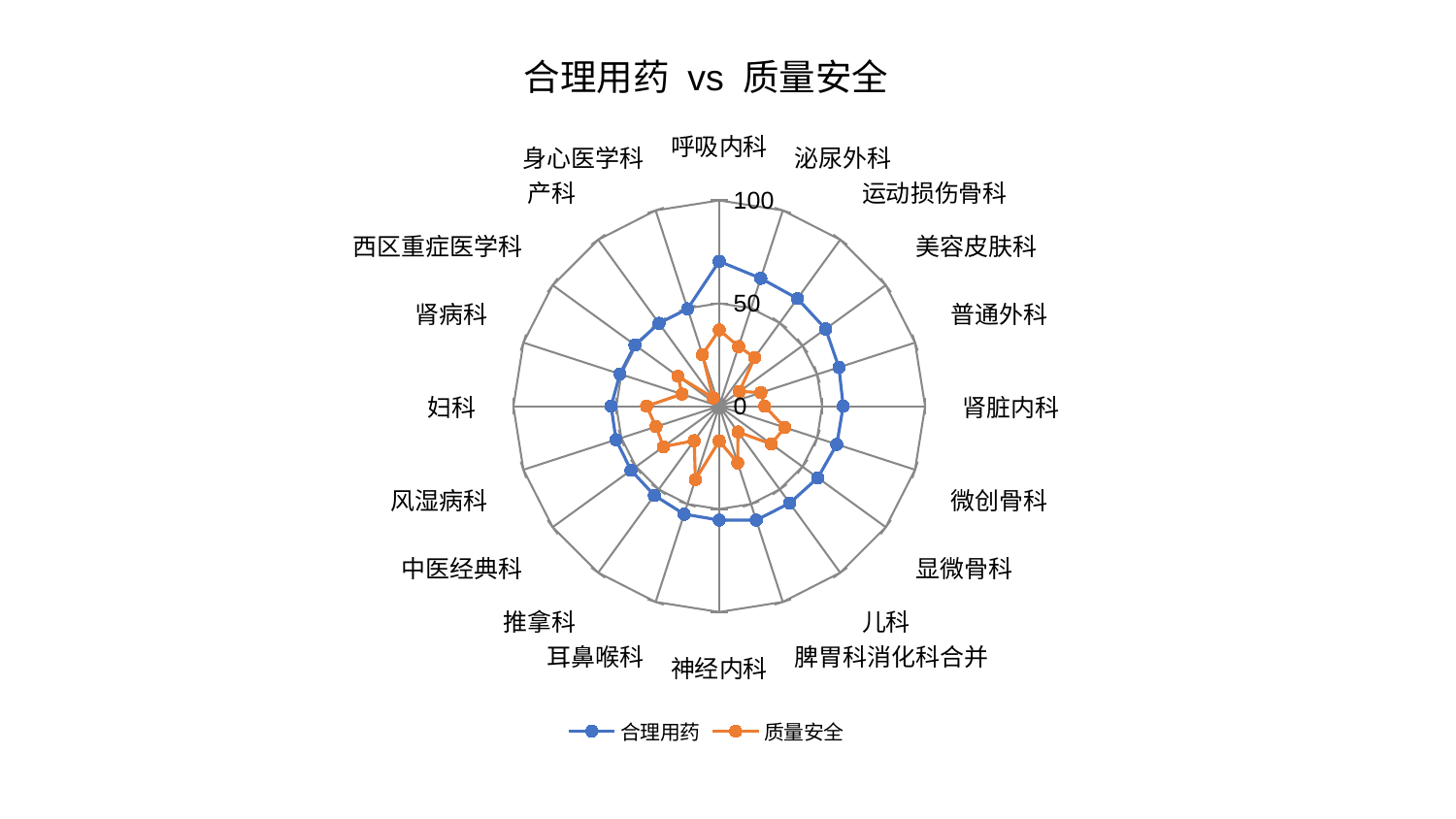

### Chart: 合理用药 vs 质量安全

| Category | 合理用药 | 质量安全 |
|---|---|---|
| 呼吸内科 | 70.39995189874375 | 37.10581469532677 |
| 泌尿外科 | 65.331000528944 | 30.452797761024005 |
| 运动损伤骨科 | 64.62614760711159 | 29.30813133238761 |
| 美容皮肤科 | 63.86985346157741 | 12.183429724381428 |
| 普通外科 | 61.12753090332298 | 21.28025069685709 |
| 肾脏内科 | 60.23074437603978 | 22.07684231385391 |
| 微创骨科 | 60.05357137392282 | 33.51220068248155 |
| 显微骨科 | 59.20423289293852 | 31.266453322815018 |
| 儿科 | 58.256711012788095 | 15.520968651541892 |
| 脾胃科消化科合并 | 58.19508136675486 | 29.021374797837545 |
| 神经内科 | 55.34681221707413 | 16.91703902783832 |
| 耳鼻喉科 | 55.177457349308156 | 37.54425420958655 |
| 推拿科 | 53.58476174164801 | 20.73650885905284 |
| 中医经典科 | 52.991415673234094 | 33.48598555279222 |
| 风湿病科 | 52.742657615701646 | 32.30940075233775 |
| 妇科 | 52.5208143782802 | 35.29941768756632 |
| 肾病科 | 50.72357209962596 | 19.018013198054696 |
| 西区重症医学科 | 50.61166503040873 | 24.797740722604644 |
| 产科 | 49.769520420039036 | 5.027740530595542 |
| 身心医学科 | 49.75184596335179 | 26.334518905461703 |
49